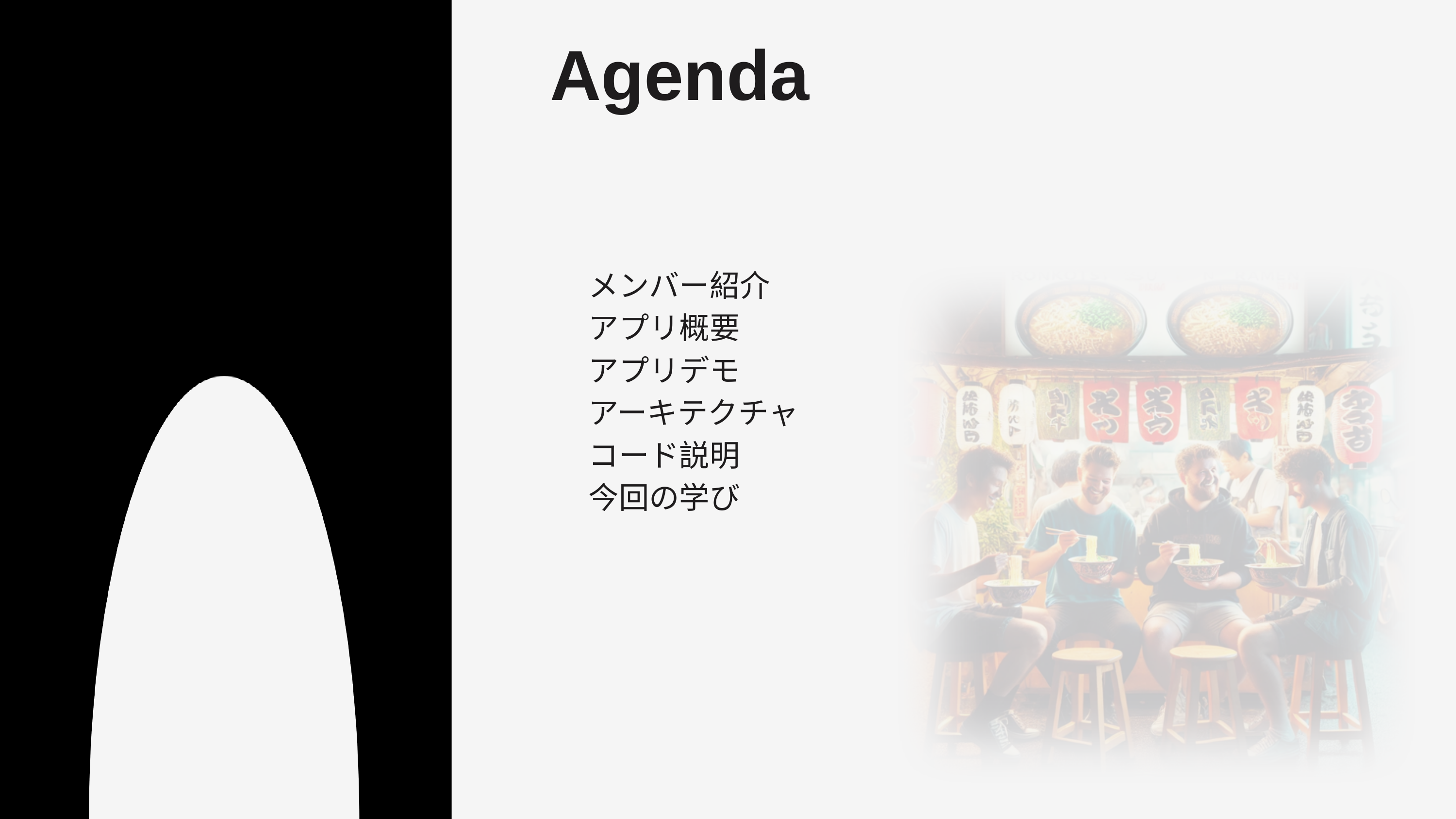

Agenda

メンバー紹介
アプリ概要
アプリデモ
アーキテクチャ
コード説明
今回の学び